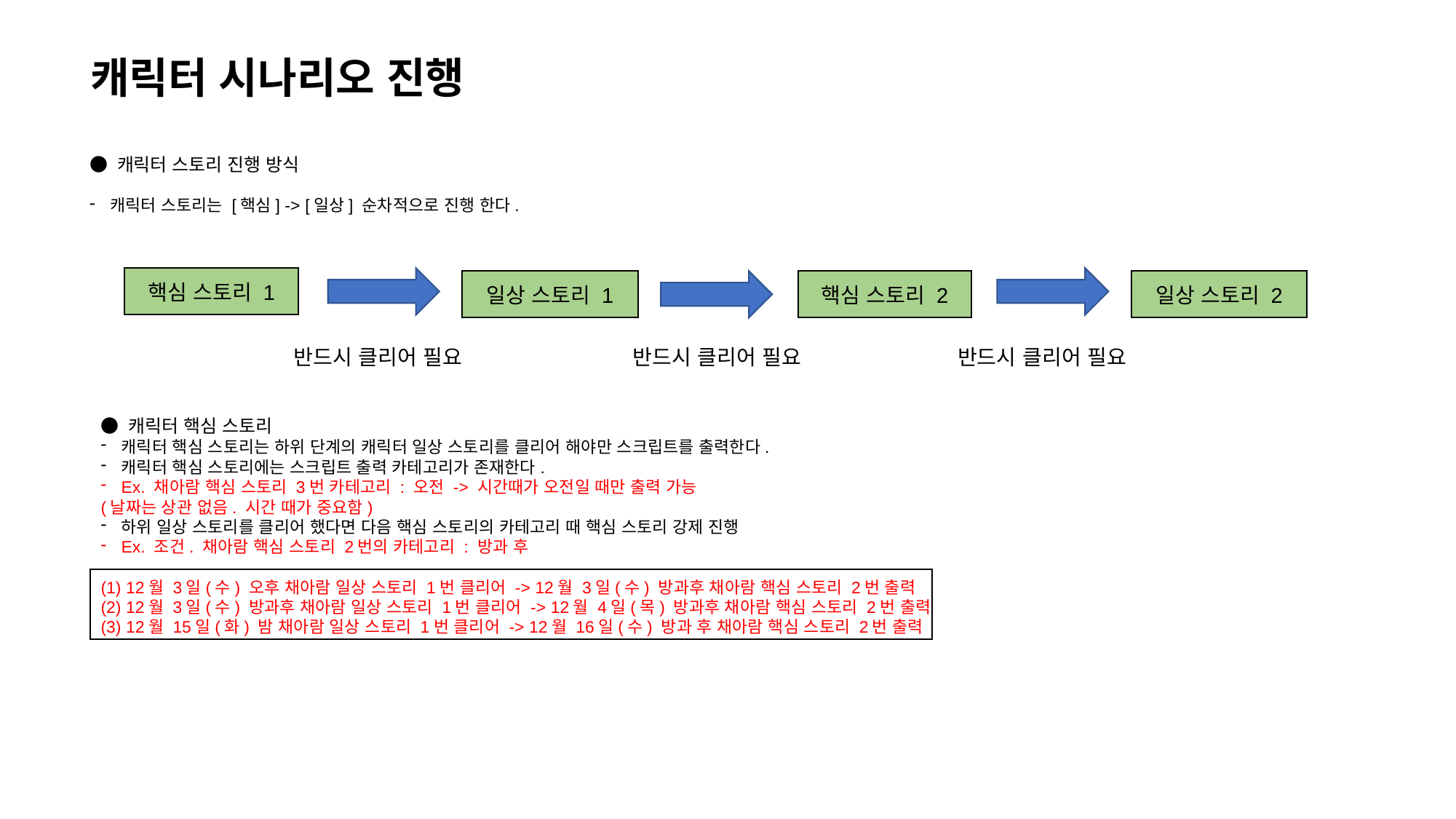

캐릭터 시나리오 진행
● 캐릭터 스토리 진행 방식

캐릭터 스토리는 [핵심] -> [일상] 순차적으로 진행 한다.
핵심 스토리 1

일상 스토리 1
핵심 스토리 2
일상 스토리 2

반드시 클리어 필요
반드시 클리어 필요
반드시 클리어 필요
● 캐릭터 핵심 스토리
캐릭터 핵심 스토리는 하위 단계의 캐릭터 일상 스토리를 클리어 해야만 스크립트를 출력한다.
캐릭터 핵심 스토리에는 스크립트 출력 카테고리가 존재한다.
Ex. 채아람 핵심 스토리 3번 카테고리 : 오전 -> 시간때가 오전일 때만 출력 가능
(날짜는 상관 없음. 시간 때가 중요함)
하위 일상 스토리를 클리어 했다면 다음 핵심 스토리의 카테고리 때 핵심 스토리 강제 진행
Ex. 조건. 채아람 핵심 스토리 2번의 카테고리 : 방과 후

(1) 12월 3일(수) 오후 채아람 일상 스토리 1번 클리어 -> 12월 3일(수) 방과후 채아람 핵심 스토리 2번 출력
(2) 12월 3일(수) 방과후 채아람 일상 스토리 1번 클리어 -> 12월 4일(목) 방과후 채아람 핵심 스토리 2번 출력
(3) 12월 15일(화) 밤 채아람 일상 스토리 1번 클리어 -> 12월 16일(수) 방과 후 채아람 핵심 스토리 2번 출력
서로 끼치는 영향 없음